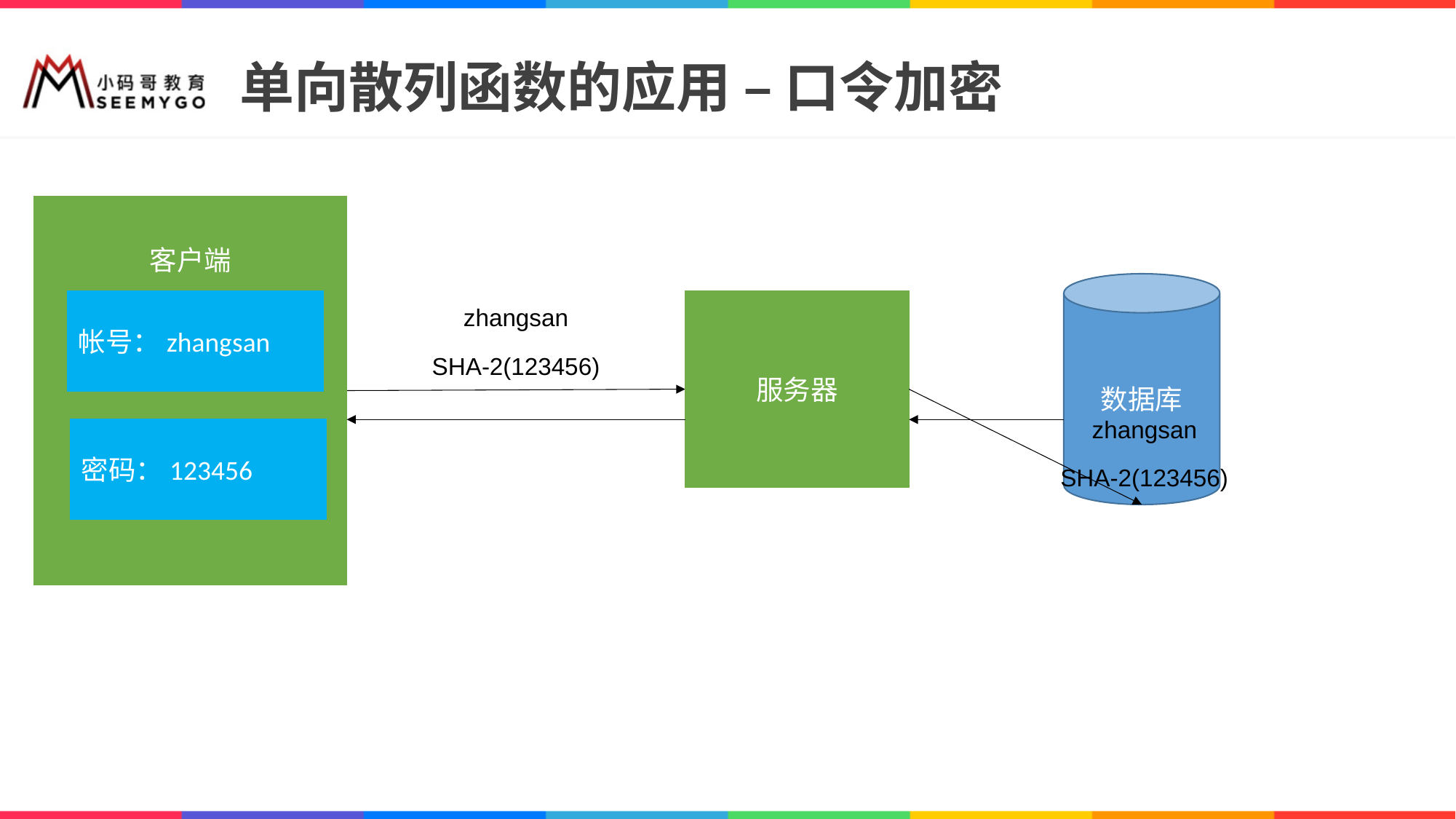

# 单向散列函数的应用 – 口令加密
客户端

数据库
帐号：zhangsan
服务器
zhangsan

SHA-2(123456)
zhangsan

SHA-2(123456)
密码：123456